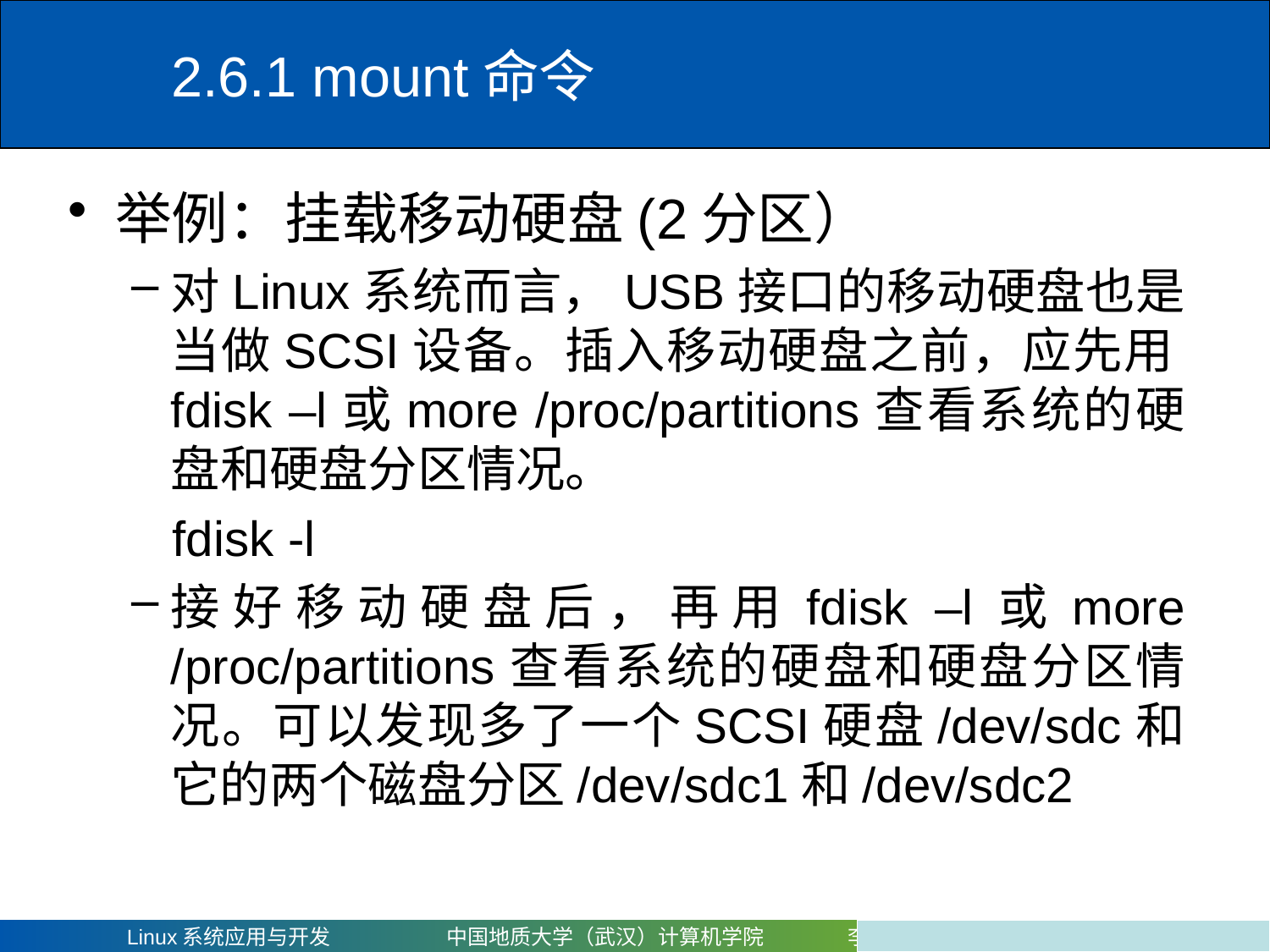

# 2.6.1 mount命令
举例：挂载移动硬盘(2分区）
对Linux系统而言，USB接口的移动硬盘也是当做SCSI设备。插入移动硬盘之前，应先用fdisk –l或more /proc/partitions查看系统的硬盘和硬盘分区情况。
   fdisk -l
接好移动硬盘后，再用fdisk –l或more /proc/partitions查看系统的硬盘和硬盘分区情况。可以发现多了一个SCSI硬盘/dev/sdc和它的两个磁盘分区/dev/sdc1和/dev/sdc2